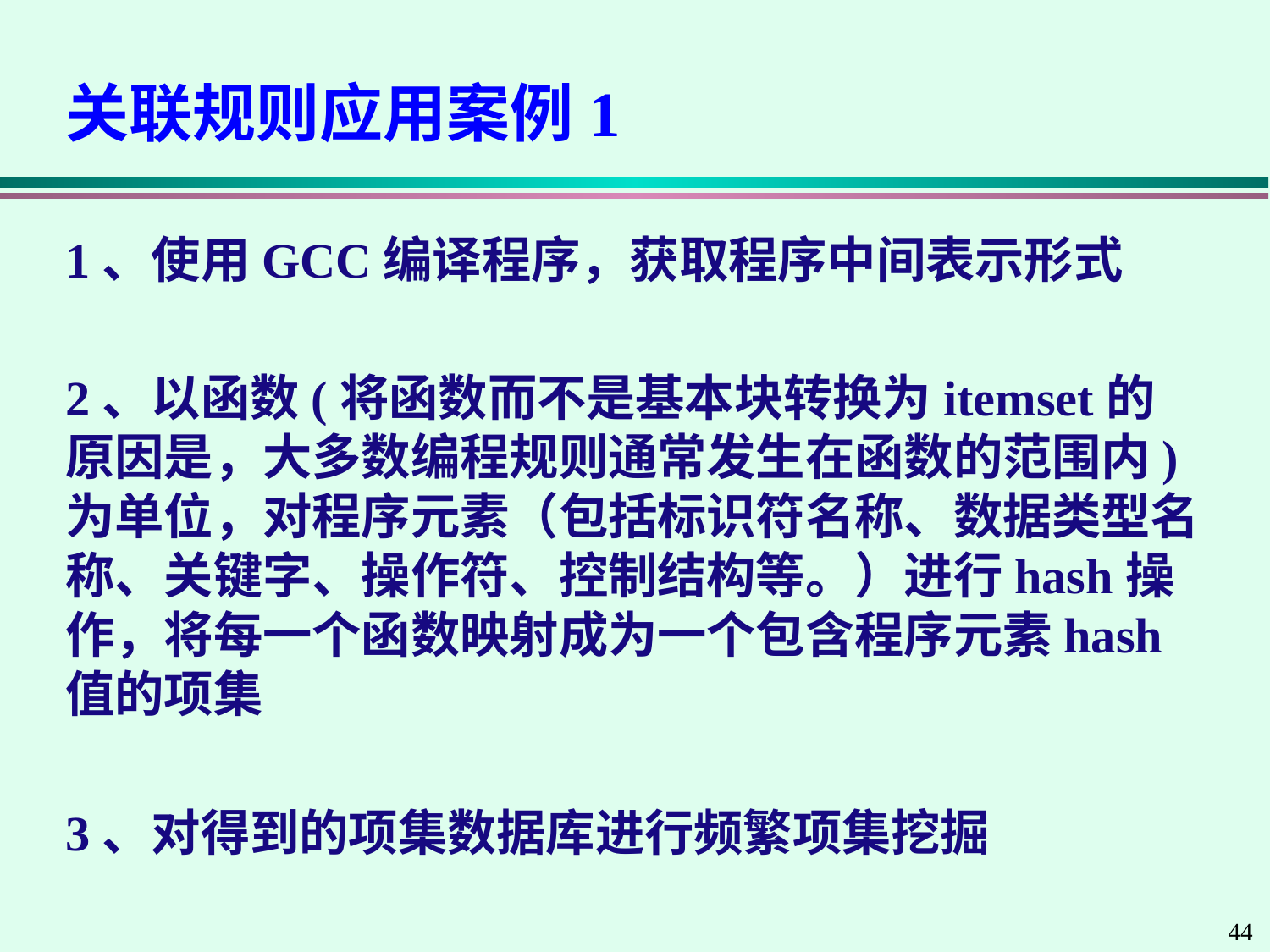

# 关联规则应用案例1
1、使用GCC编译程序，获取程序中间表示形式

2、以函数(将函数而不是基本块转换为itemset的原因是，大多数编程规则通常发生在函数的范围内)为单位，对程序元素（包括标识符名称、数据类型名称、关键字、操作符、控制结构等。）进行hash操作，将每一个函数映射成为一个包含程序元素hash值的项集

3、对得到的项集数据库进行频繁项集挖掘